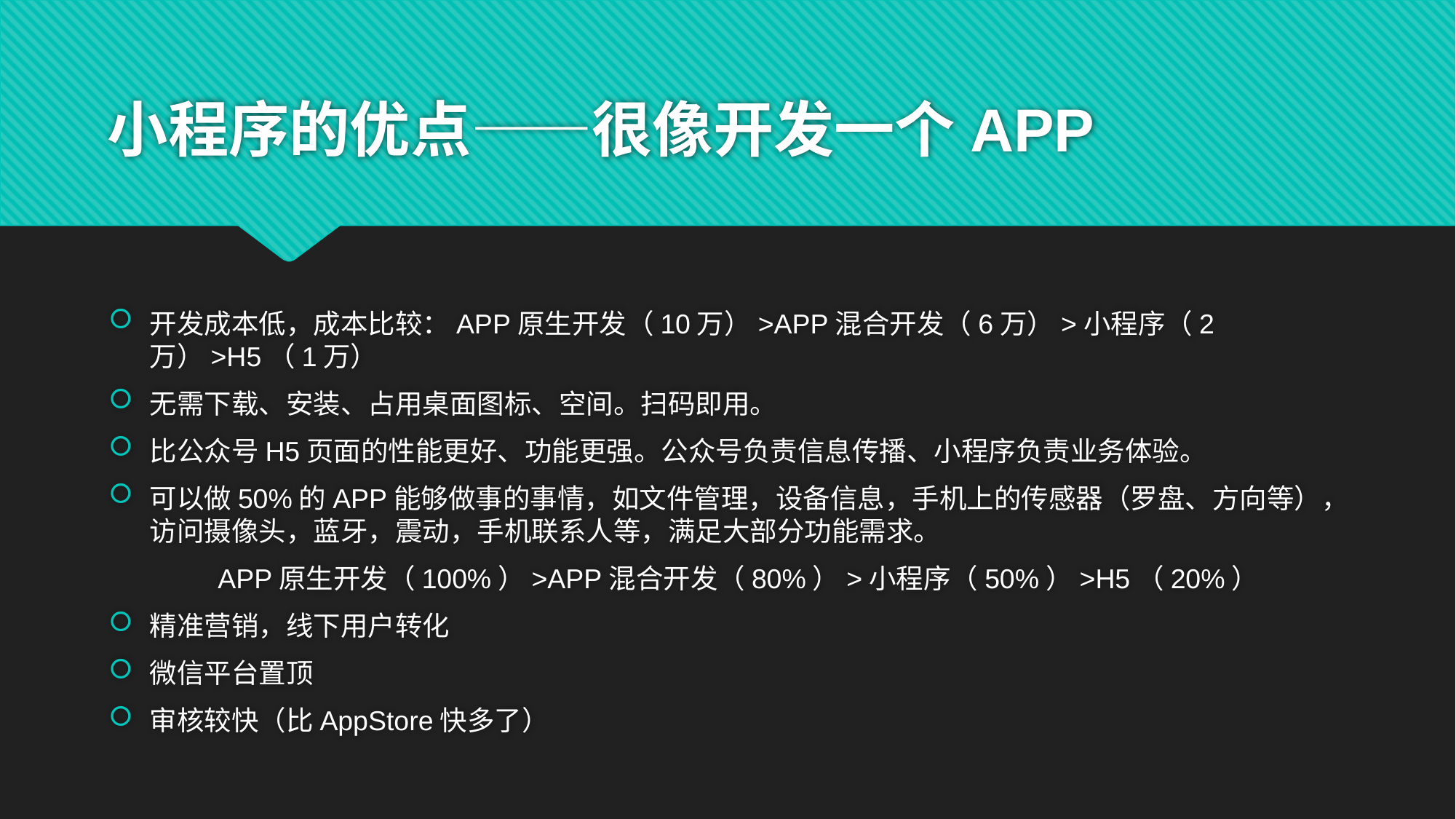

# 小程序的优点——很像开发一个APP
开发成本低，成本比较：APP原生开发（10万）>APP混合开发（6万）>小程序（2万）>H5（1万）
无需下载、安装、占用桌面图标、空间。扫码即用。
比公众号H5页面的性能更好、功能更强。公众号负责信息传播、小程序负责业务体验。
可以做50%的APP能够做事的事情，如文件管理，设备信息，手机上的传感器（罗盘、方向等），访问摄像头，蓝牙，震动，手机联系人等，满足大部分功能需求。
	APP原生开发（100%）>APP混合开发（80%）>小程序（50%）>H5（20%）
精准营销，线下用户转化
微信平台置顶
审核较快（比AppStore快多了）